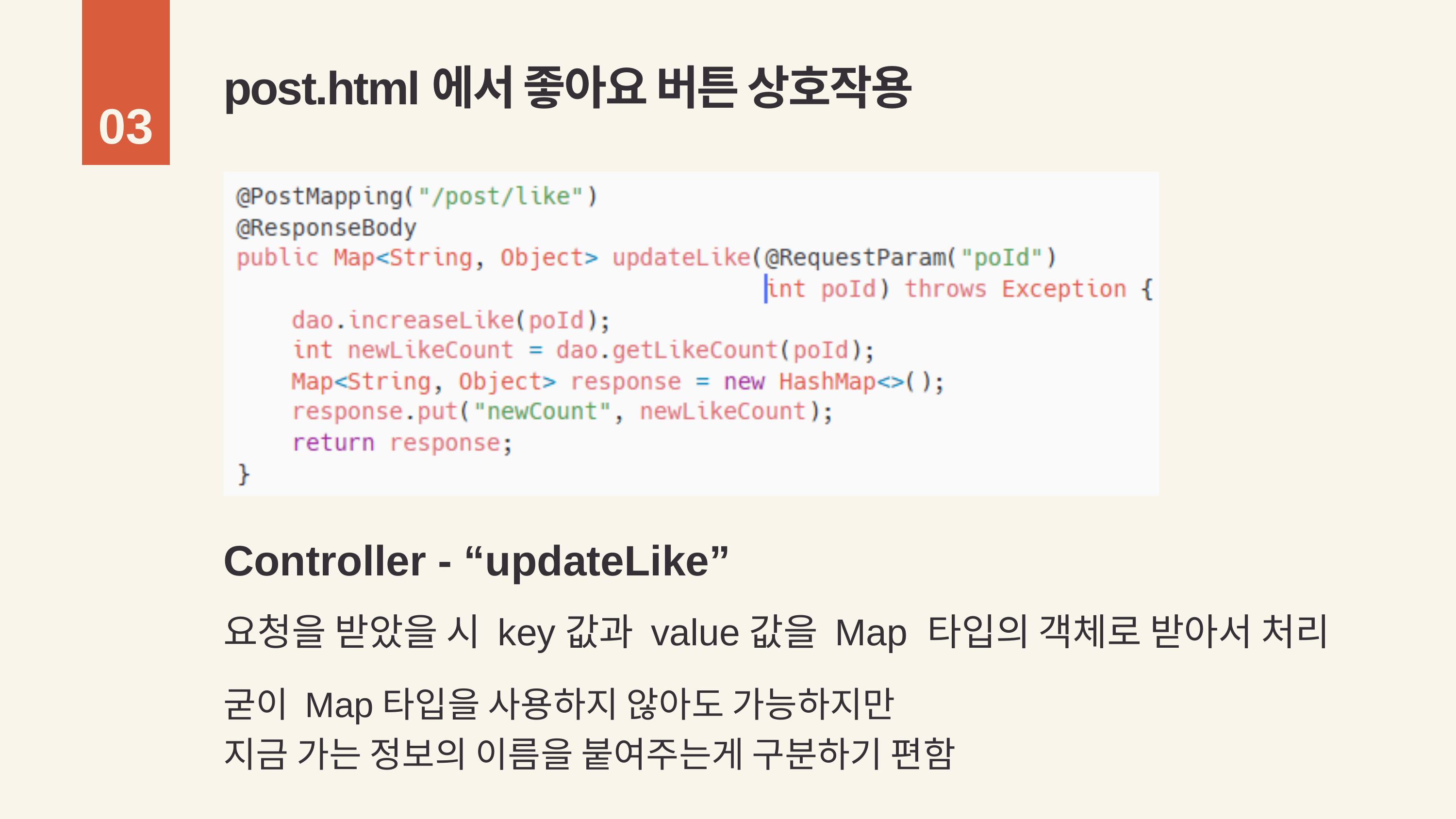

post.html에서 좋아요 버튼 상호작용
03

Controller - “updateLike”
요청을 받았을 시 key값과 value값을 Map 타입의 객체로 받아서 처리
굳이 Map타입을 사용하지 않아도 가능하지만
지금 가는 정보의 이름을 붙여주는게 구분하기 편함